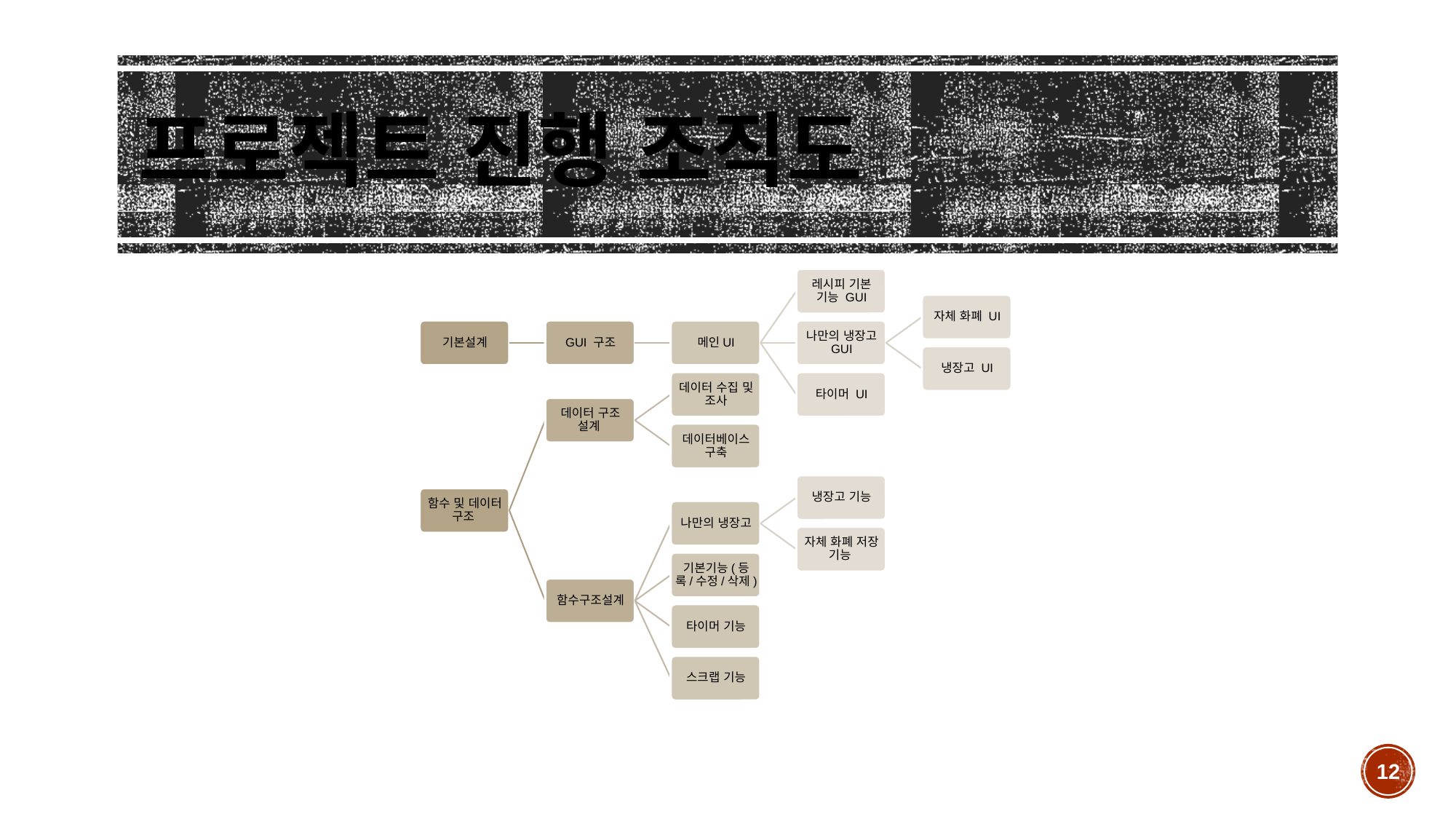

# 프로젝트 진행 조직도

기본설계

GUI 구조

메인UI

레시피 기본 기능 GUI

나만의 냉장고 GUI

자체 화폐 UI

냉장고 UI

타이머 UI
함수 및 데이터 구조

데이터 구조 설계

데이터 수집 및 조사

데이터베이스 구축

함수구조설계

나만의 냉장고

냉장고 기능

자체 화폐 저장 기능

기본기능(등록/수정/삭제)

타이머 기능

스크랩 기능

12